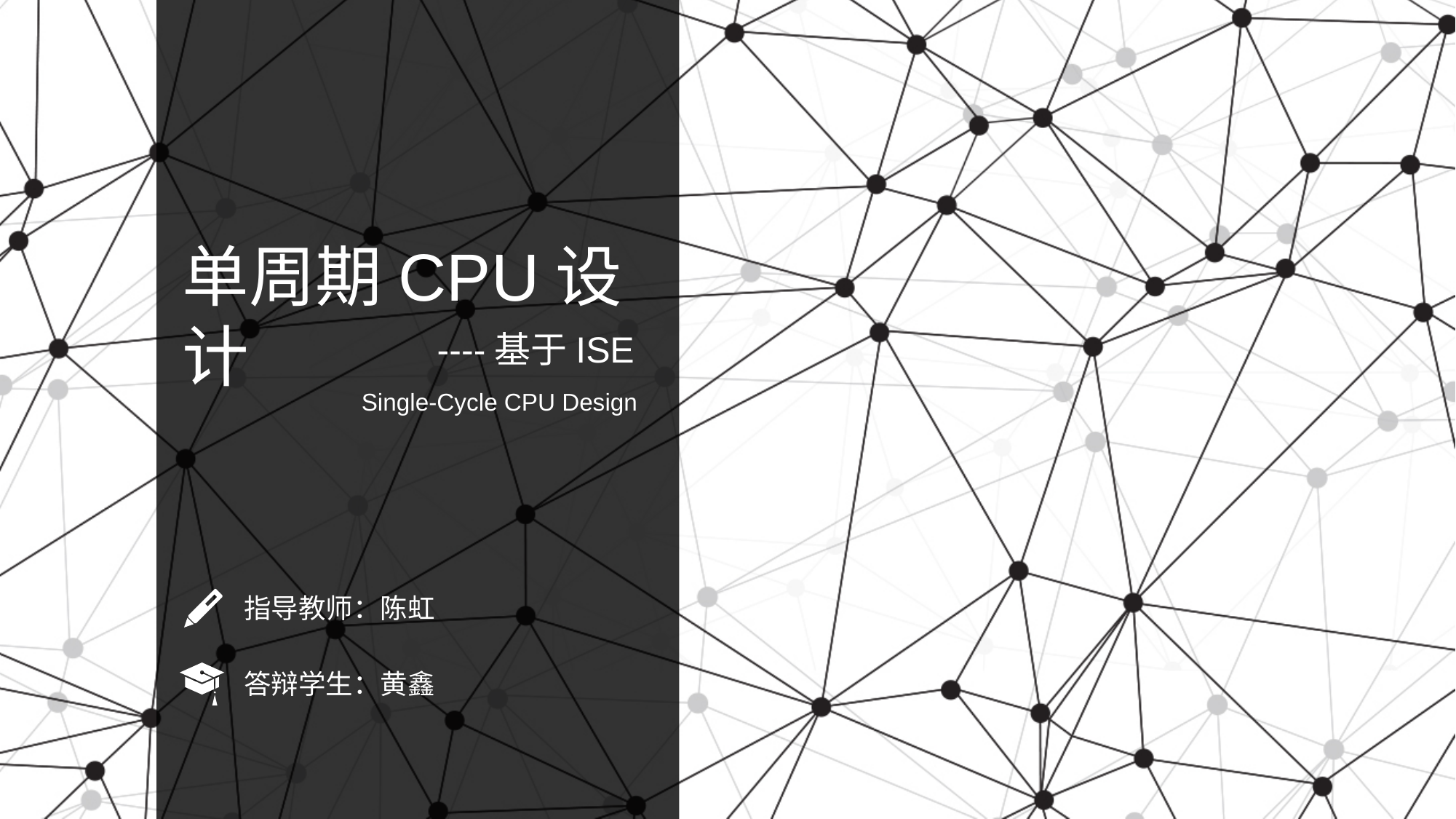

单周期CPU设计
                         ----基于ISE
Single-Cycle CPU Design
指导教师：陈虹

答辩学生：黄鑫